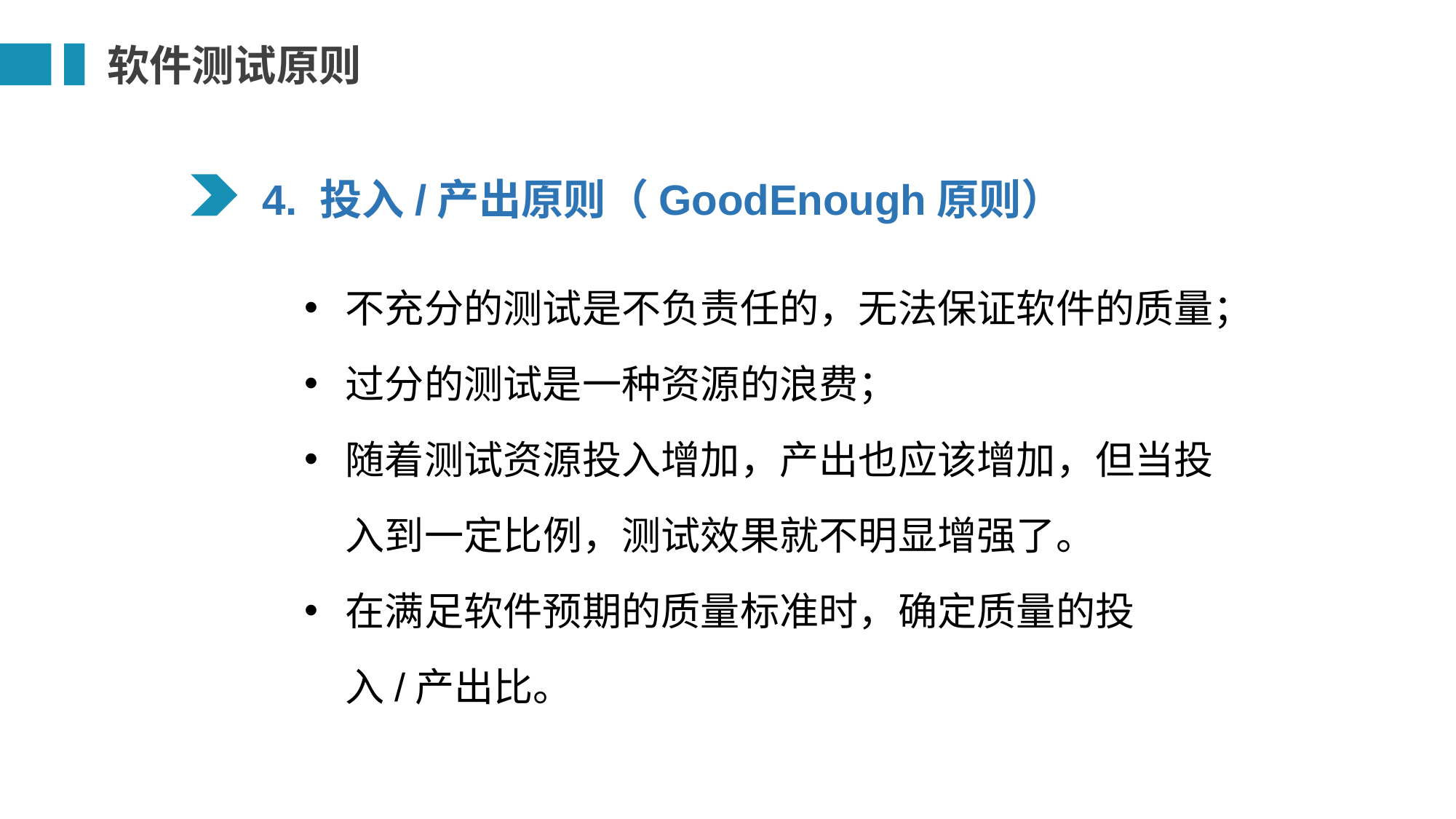

软件测试原则

4. 投入/产出原则（GoodEnough原则）
不充分的测试是不负责任的，无法保证软件的质量；
过分的测试是一种资源的浪费；
随着测试资源投入增加，产出也应该增加，但当投入到一定比例，测试效果就不明显增强了。
在满足软件预期的质量标准时，确定质量的投入/产出比。

63